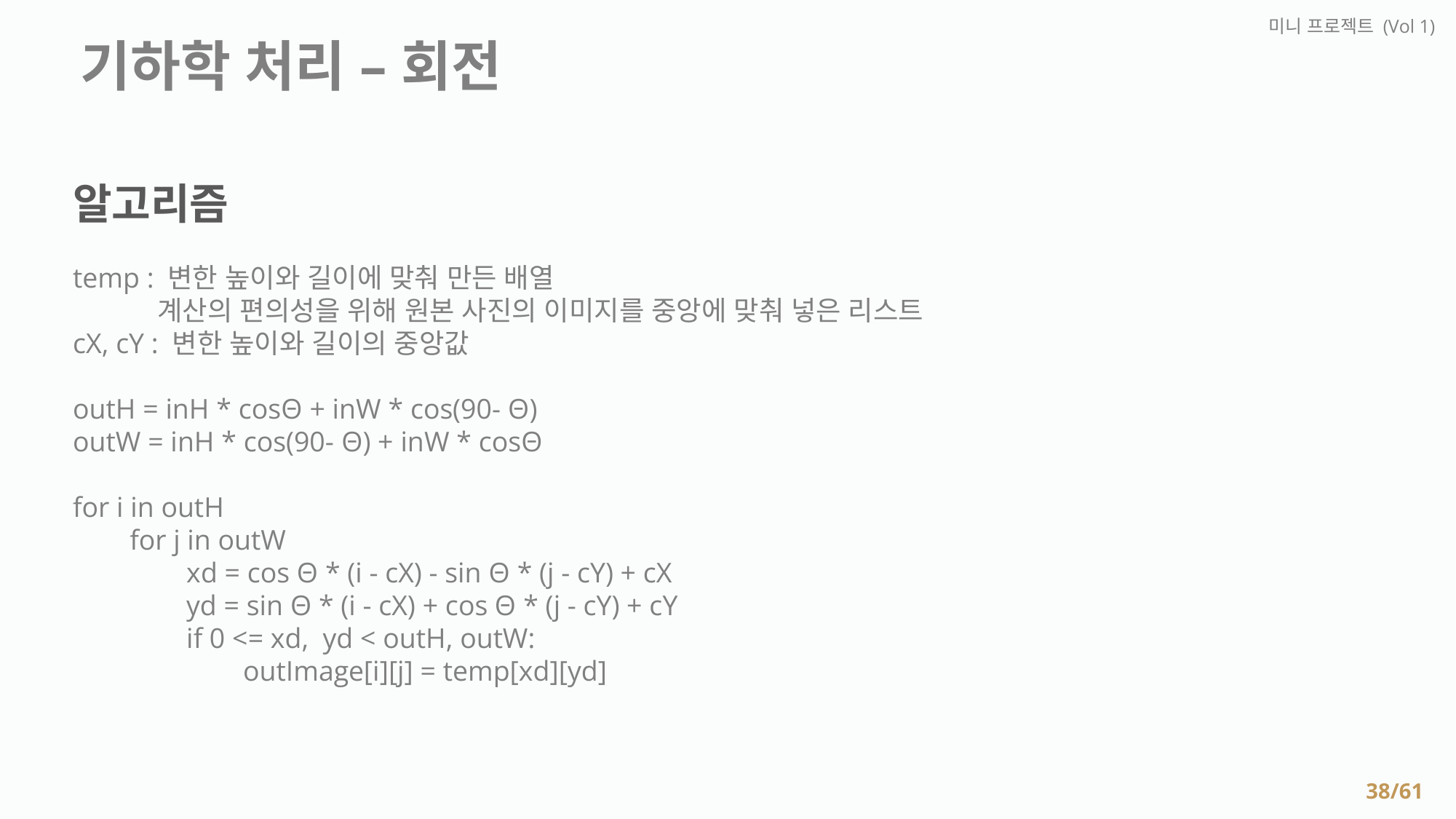

미니 프로젝트 (Vol 1)
    기하학 처리 – 회전
알고리즘

temp : 변한 높이와 길이에 맞춰 만든 배열
           계산의 편의성을 위해 원본 사진의 이미지를 중앙에 맞춰 넣은 리스트
cX, cY : 변한 높이와 길이의 중앙값

outH = inH * cosΘ + inW * cos(90- Θ)
outW = inH * cos(90- Θ) + inW * cosΘ

for i in outH
        for j in outW
                xd = cos Θ * (i - cX) - sin Θ * (j - cY) + cX
                yd = sin Θ * (i - cX) + cos Θ * (j - cY) + cY
                if 0 <= xd,  yd < outH, outW:
                        outImage[i][j] = temp[xd][yd]
38/61